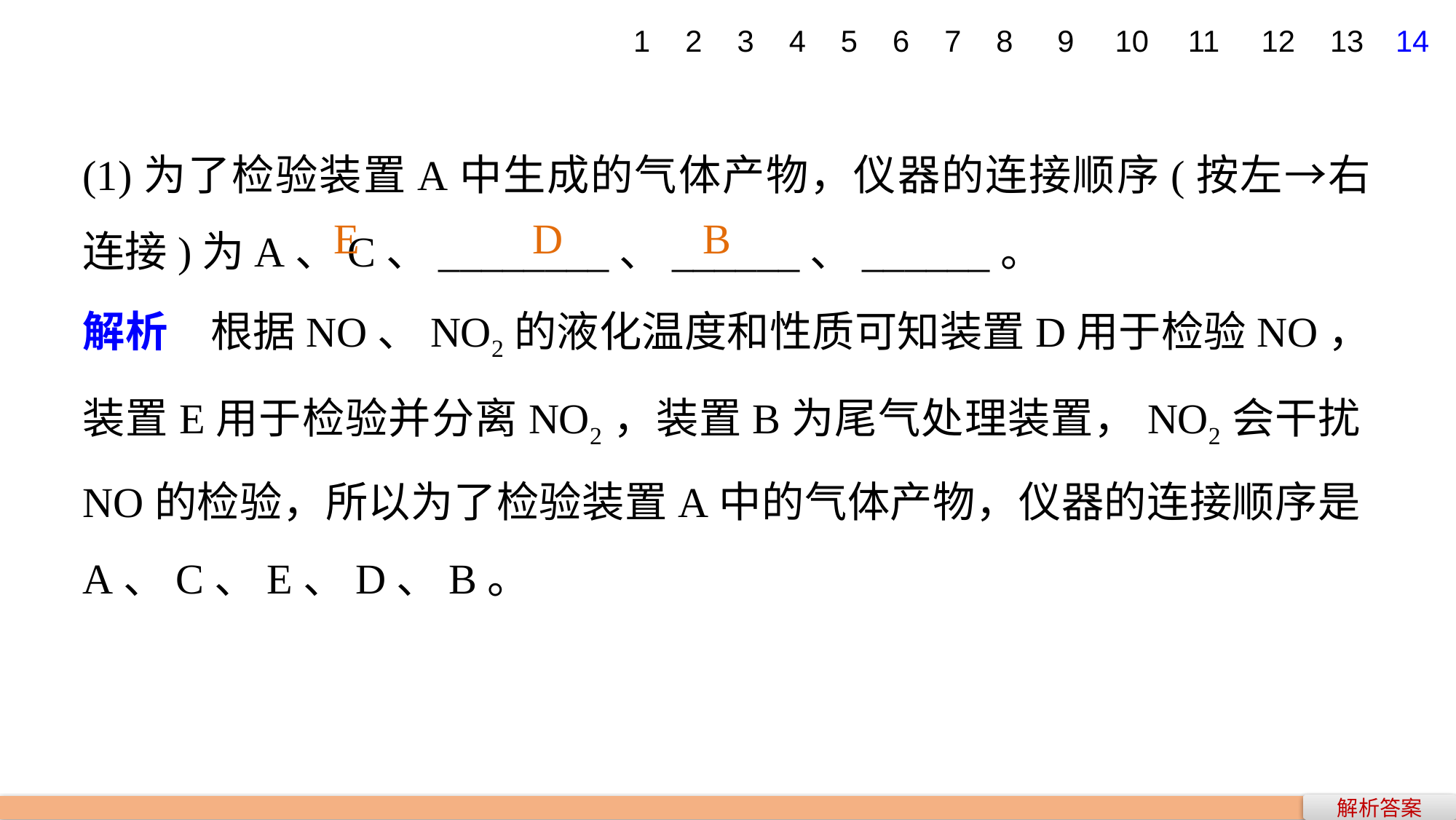

1
2
3
4
5
6
7
8
9
10
11
12
13
14
(1)为了检验装置A中生成的气体产物，仪器的连接顺序(按左→右连接)为A、C、________、______、______。
解析　根据NO、NO2的液化温度和性质可知装置D用于检验NO，装置E用于检验并分离NO2，装置B为尾气处理装置，NO2会干扰NO的检验，所以为了检验装置A中的气体产物，仪器的连接顺序是A、C、E、D、B。
E
D
B
解析答案